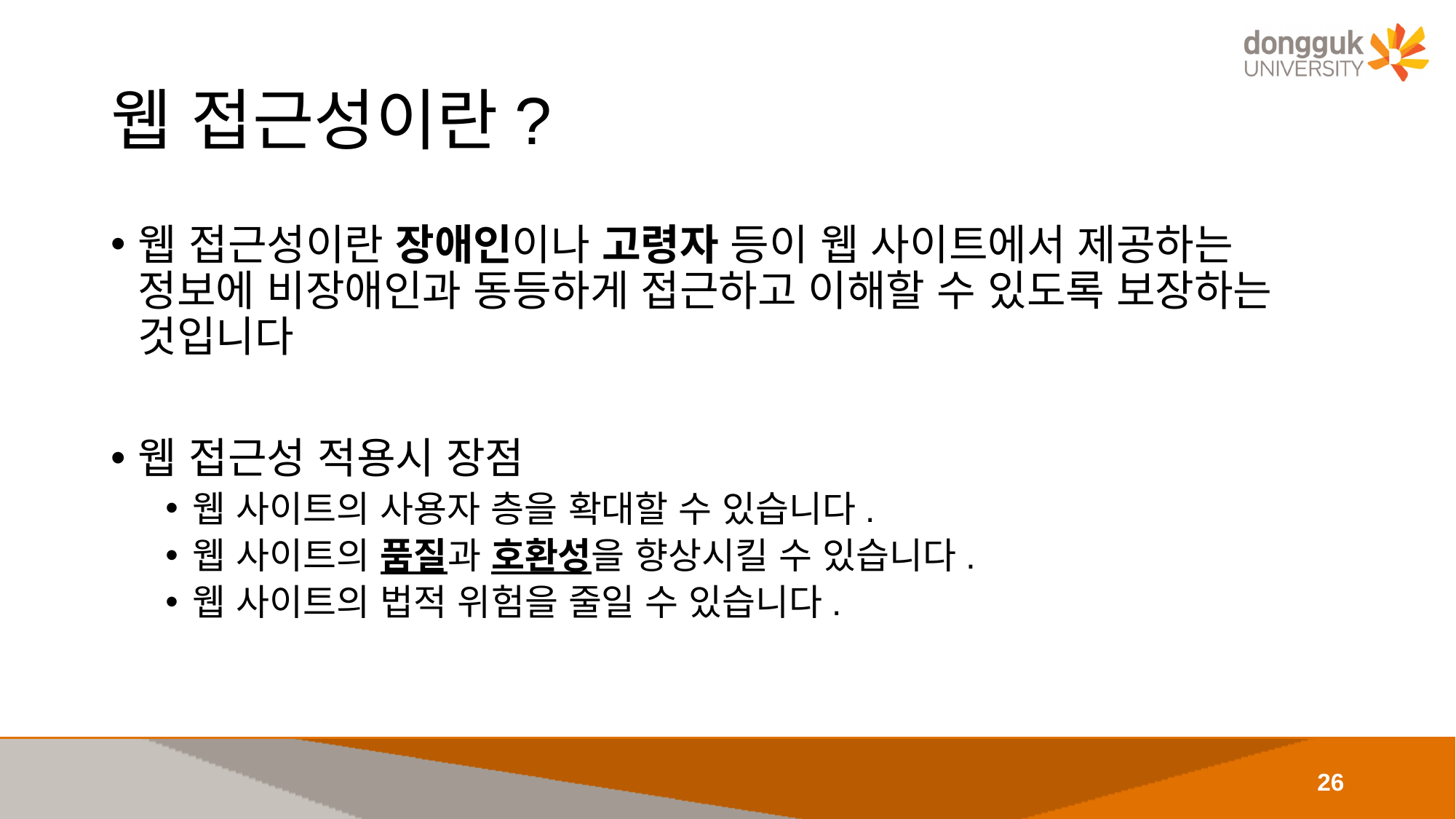

# 웹 접근성이란?
웹 접근성이란 장애인이나 고령자 등이 웹 사이트에서 제공하는 정보에 비장애인과 동등하게 접근하고 이해할 수 있도록 보장하는 것입니다

웹 접근성 적용시 장점
웹 사이트의 사용자 층을 확대할 수 있습니다.
웹 사이트의 품질과 호환성을 향상시킬 수 있습니다.
웹 사이트의 법적 위험을 줄일 수 있습니다.
26